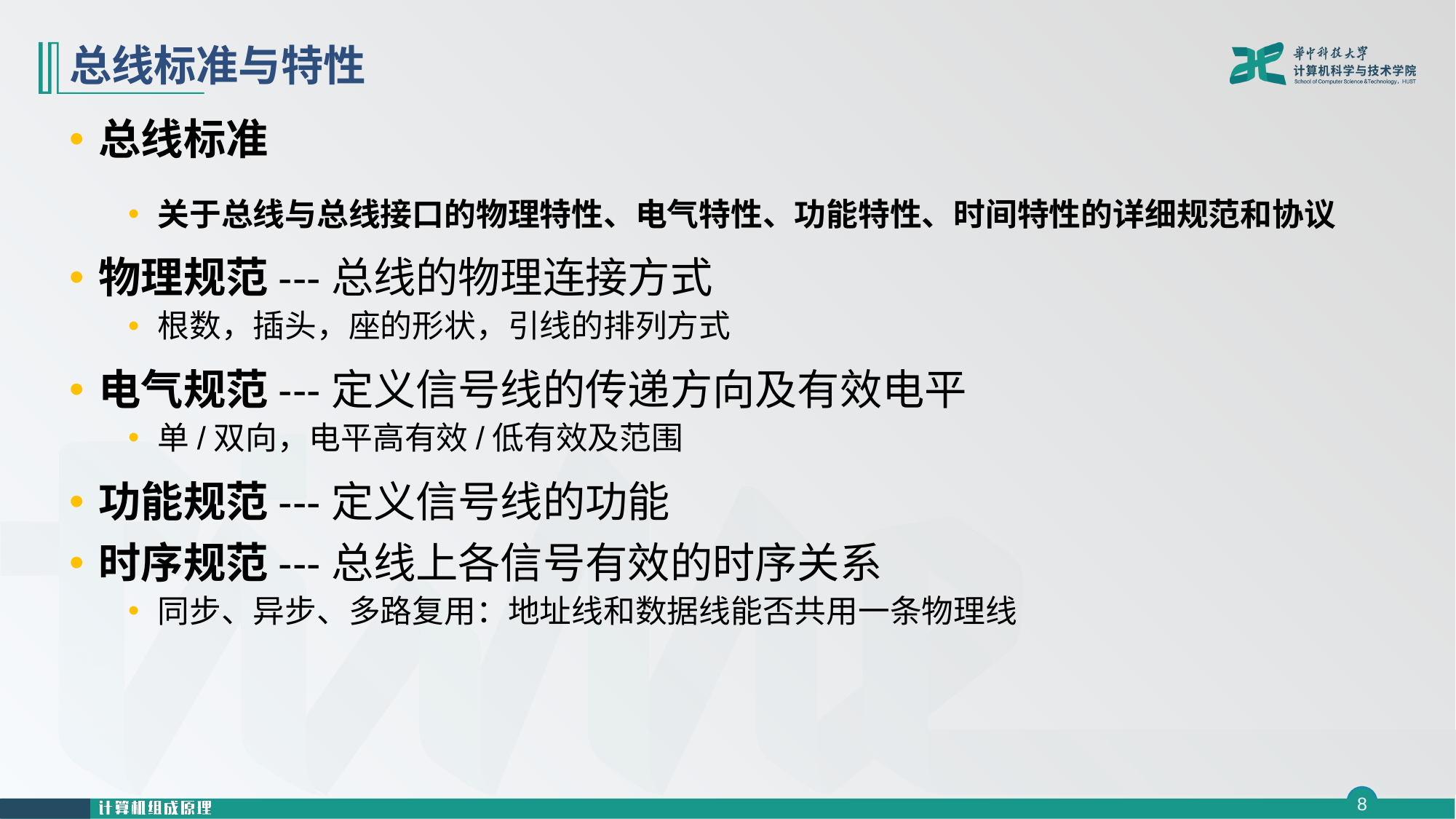

# 总线标准与特性
总线标准
关于总线与总线接口的物理特性、电气特性、功能特性、时间特性的详细规范和协议
物理规范---总线的物理连接方式
根数，插头，座的形状，引线的排列方式
电气规范---定义信号线的传递方向及有效电平
单/双向，电平高有效/低有效及范围
功能规范---定义信号线的功能
时序规范---总线上各信号有效的时序关系
同步、异步、多路复用：地址线和数据线能否共用一条物理线